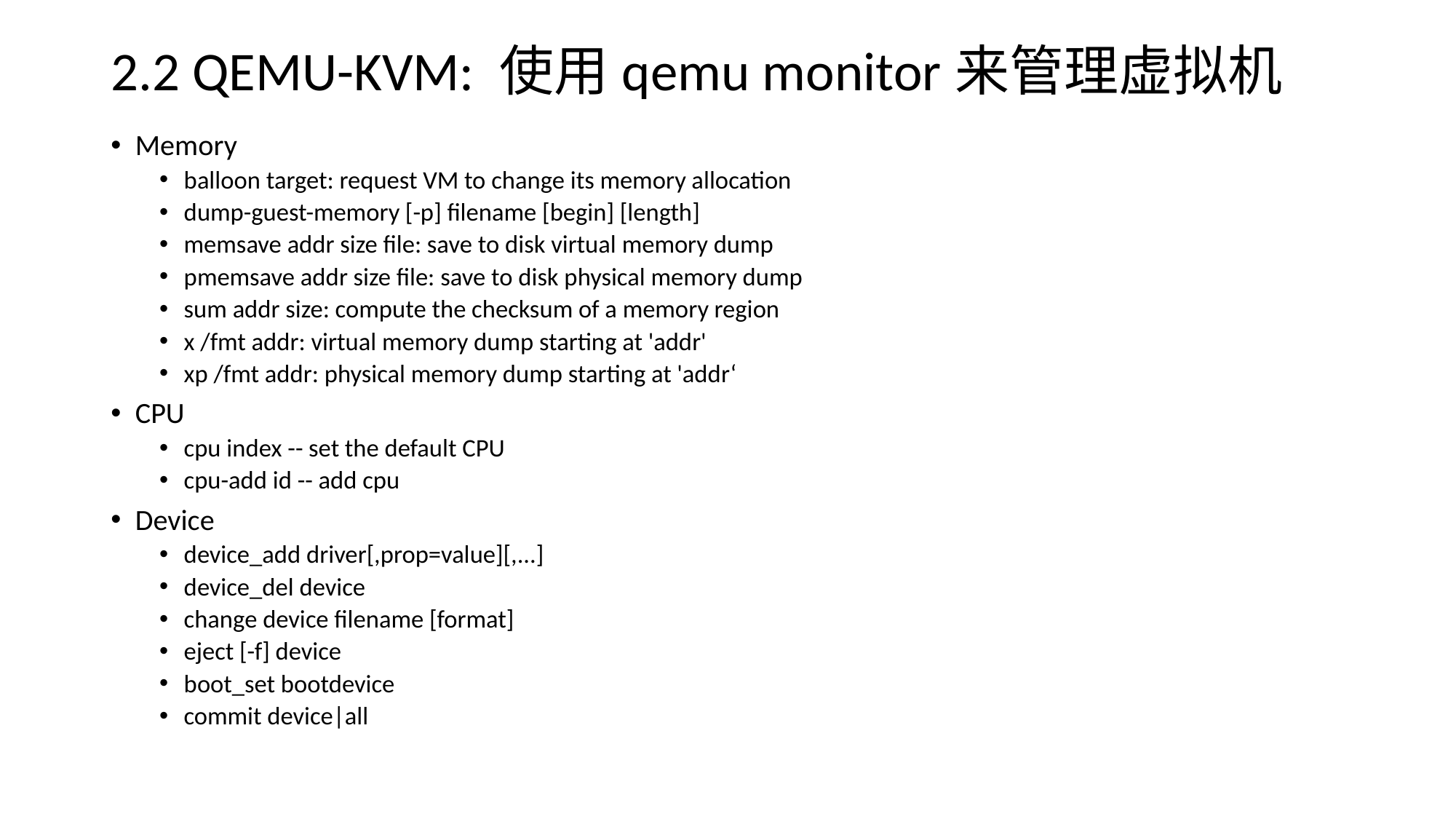

# 2.2 QEMU-KVM: 使用qemu monitor来管理虚拟机
Memory
balloon target: request VM to change its memory allocation
dump-guest-memory [-p] filename [begin] [length]
memsave addr size file: save to disk virtual memory dump
pmemsave addr size file: save to disk physical memory dump
sum addr size: compute the checksum of a memory region
x /fmt addr: virtual memory dump starting at 'addr'
xp /fmt addr: physical memory dump starting at 'addr‘
CPU
cpu index -- set the default CPU
cpu-add id -- add cpu
Device
device_add driver[,prop=value][,...]
device_del device
change device filename [format]
eject [-f] device
boot_set bootdevice
commit device|all